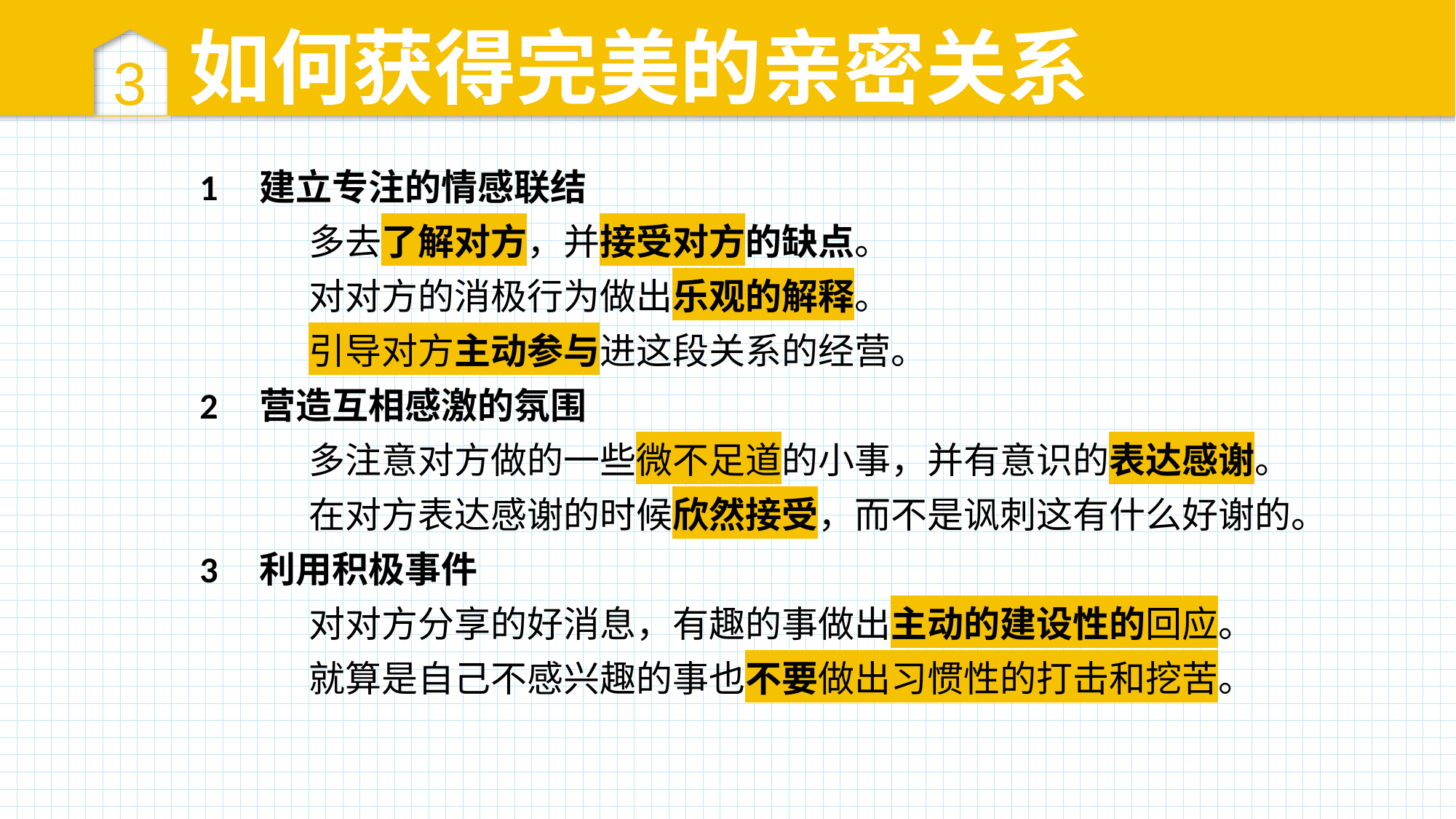

3
如何获得完美的亲密关系
1    建立专注的情感联结
	多去了解对方，并接受对方的缺点。
	对对方的消极行为做出乐观的解释。
	引导对方主动参与进这段关系的经营。
2    营造互相感激的氛围
	多注意对方做的一些微不足道的小事，并有意识的表达感谢。
	在对方表达感谢的时候欣然接受，而不是讽刺这有什么好谢的。
3    利用积极事件
	对对方分享的好消息，有趣的事做出主动的建设性的回应。
	就算是自己不感兴趣的事也不要做出习惯性的打击和挖苦。